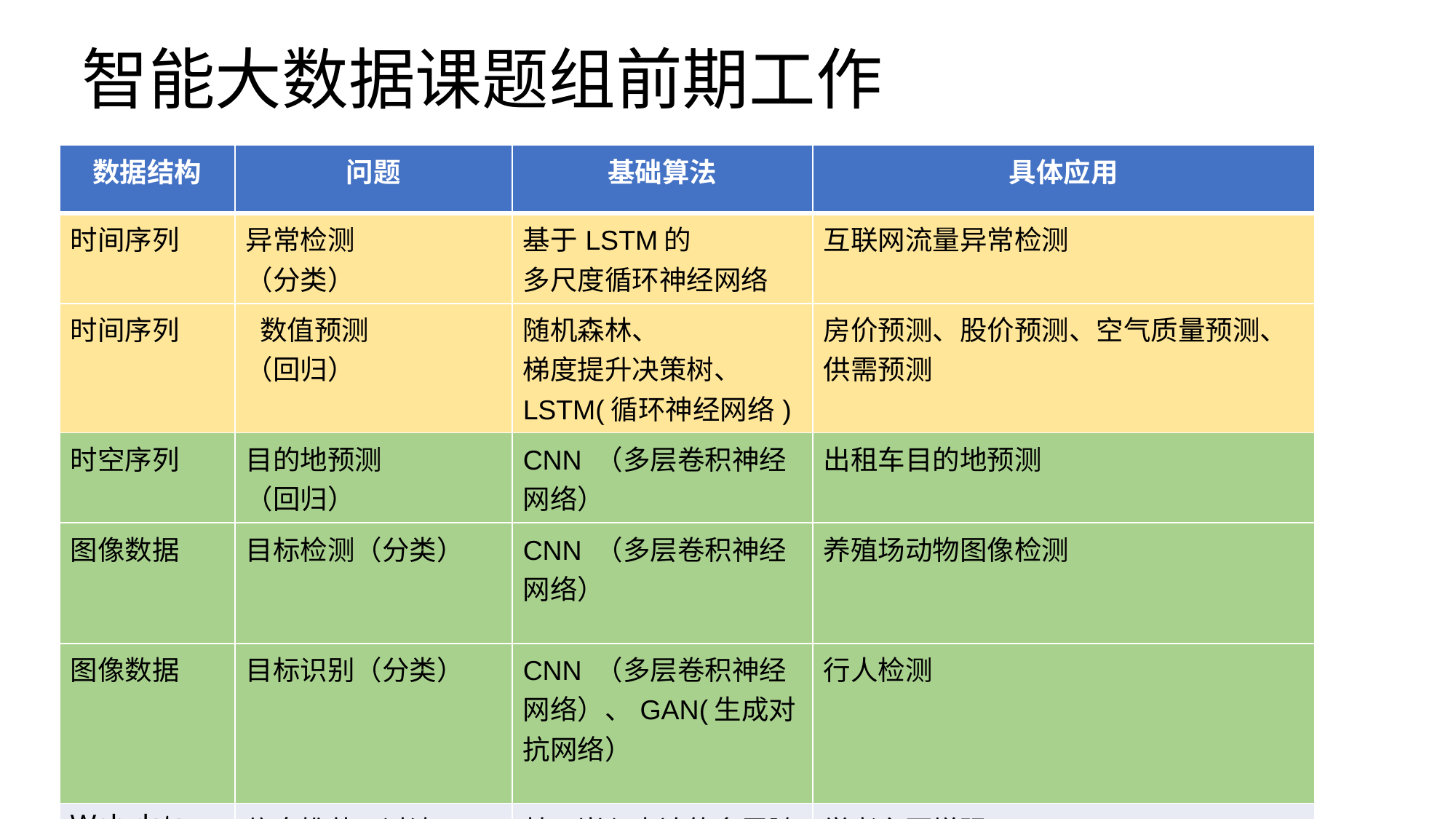

# 智能大数据课题组前期工作
| 数据结构 | 问题 | 基础算法 | 具体应用 |
| --- | --- | --- | --- |
| 时间序列 | 异常检测 （分类） | 基于LSTM的 多尺度循环神经网络 | 互联网流量异常检测 |
| 时间序列 | 数值预测 （回归） | 随机森林、 梯度提升决策树、 LSTM(循环神经网络) | 房价预测、股价预测、空气质量预测、供需预测 |
| 时空序列 | 目的地预测 （回归） | CNN （多层卷积神经网络） | 出租车目的地预测 |
| 图像数据 | 目标检测（分类） | CNN （多层卷积神经网络） | 养殖场动物图像检测 |
| 图像数据 | 目标识别（分类） | CNN （多层卷积神经网络）、GAN(生成对抗网络） | 行人检测 |
| Web data | 信息推荐、过滤 （回归） | 基于嵌入表达的多层随机行走 | 学者主页增强 |